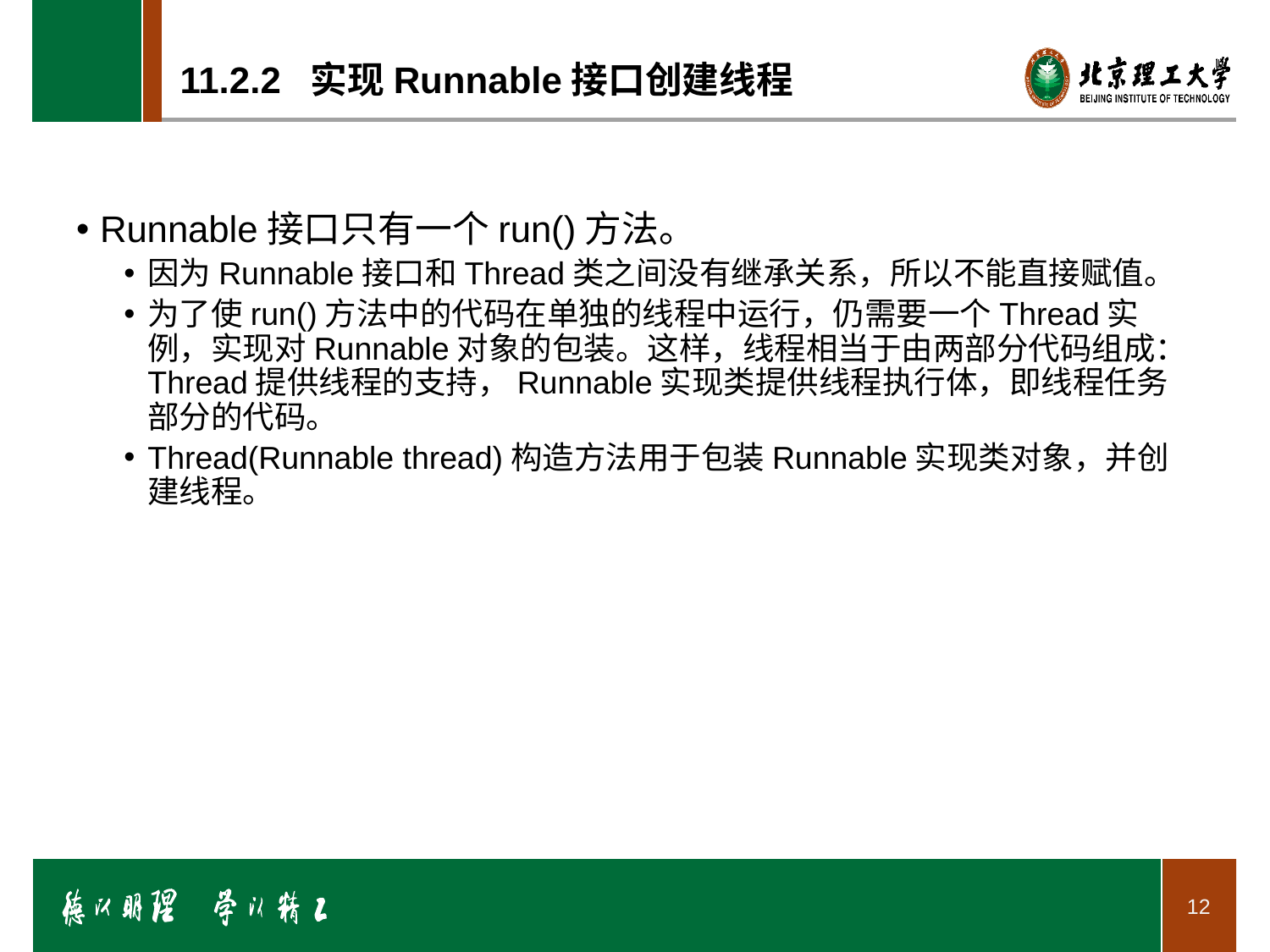

# 11.2.2  实现Runnable接口创建线程
Runnable接口只有一个run()方法。
因为Runnable接口和Thread类之间没有继承关系，所以不能直接赋值。
为了使run()方法中的代码在单独的线程中运行，仍需要一个Thread实例，实现对Runnable对象的包装。这样，线程相当于由两部分代码组成：Thread提供线程的支持，Runnable实现类提供线程执行体，即线程任务部分的代码。
Thread(Runnable thread)构造方法用于包装Runnable实现类对象，并创建线程。